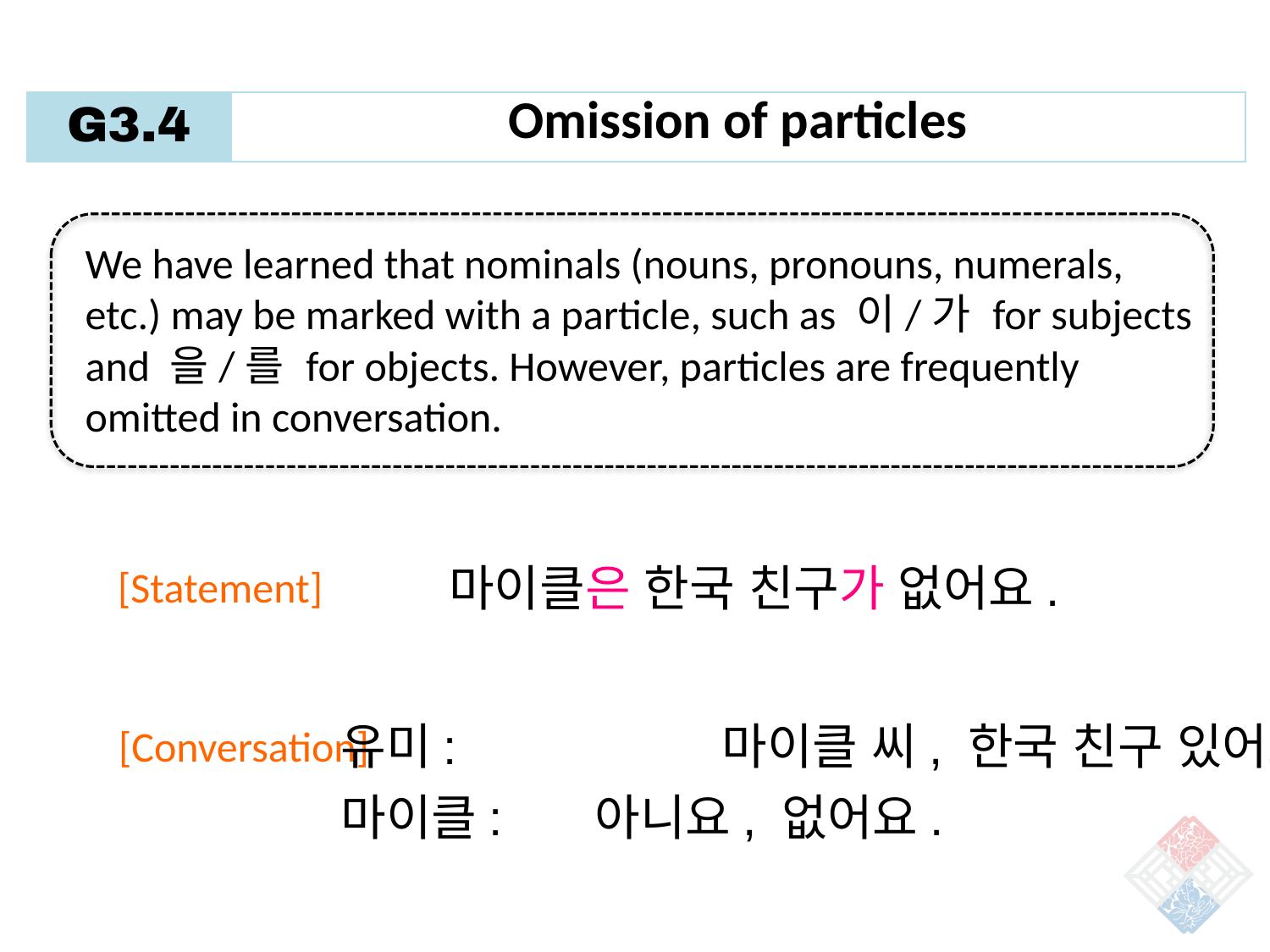

| G3.4 | Omission of particles |
| --- | --- |

We have learned that nominals (nouns, pronouns, numerals, etc.) may be marked with a particle, such as 이/가 for subjects and 을/를 for objects. However, particles are frequently omitted in conversation.
마이클은 한국 친구가 없어요.
[Statement]
유미: 		마이클 씨, 한국 친구 있어요?
마이클: 	아니요, 없어요.
[Conversation]